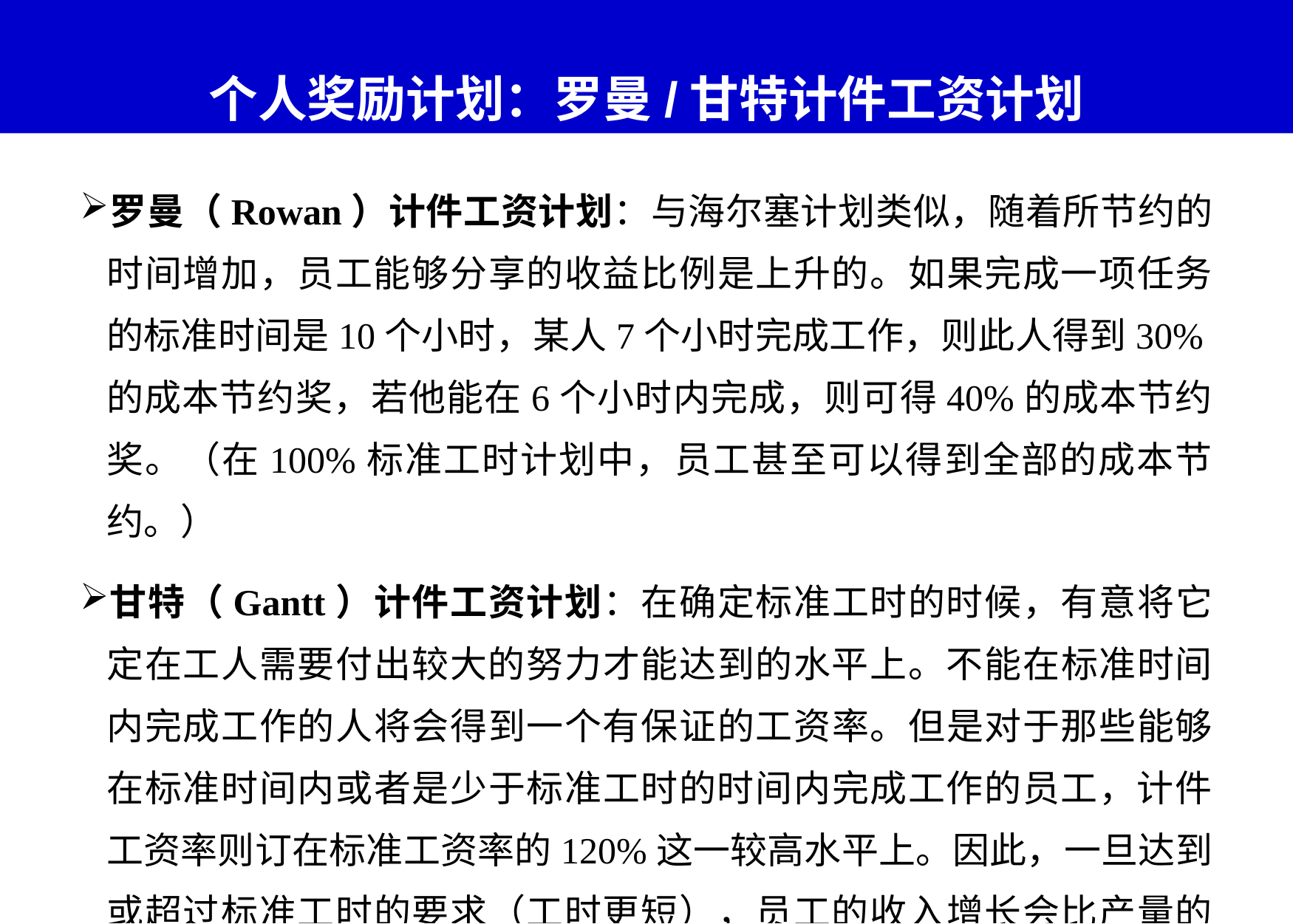

# 个人奖励计划：罗曼/甘特计件工资计划
罗曼（Rowan）计件工资计划：与海尔塞计划类似，随着所节约的时间增加，员工能够分享的收益比例是上升的。如果完成一项任务的标准时间是10个小时，某人7个小时完成工作，则此人得到30%的成本节约奖，若他能在6个小时内完成，则可得40%的成本节约奖。（在100%标准工时计划中，员工甚至可以得到全部的成本节约。）
甘特（Gantt）计件工资计划：在确定标准工时的时候，有意将它定在工人需要付出较大的努力才能达到的水平上。不能在标准时间内完成工作的人将会得到一个有保证的工资率。但是对于那些能够在标准时间内或者是少于标准工时的时间内完成工作的员工，计件工资率则订在标准工资率的120%这一较高水平上。因此，一旦达到或超过标准工时的要求（工时更短），员工的收入增长会比产量的增长要快。